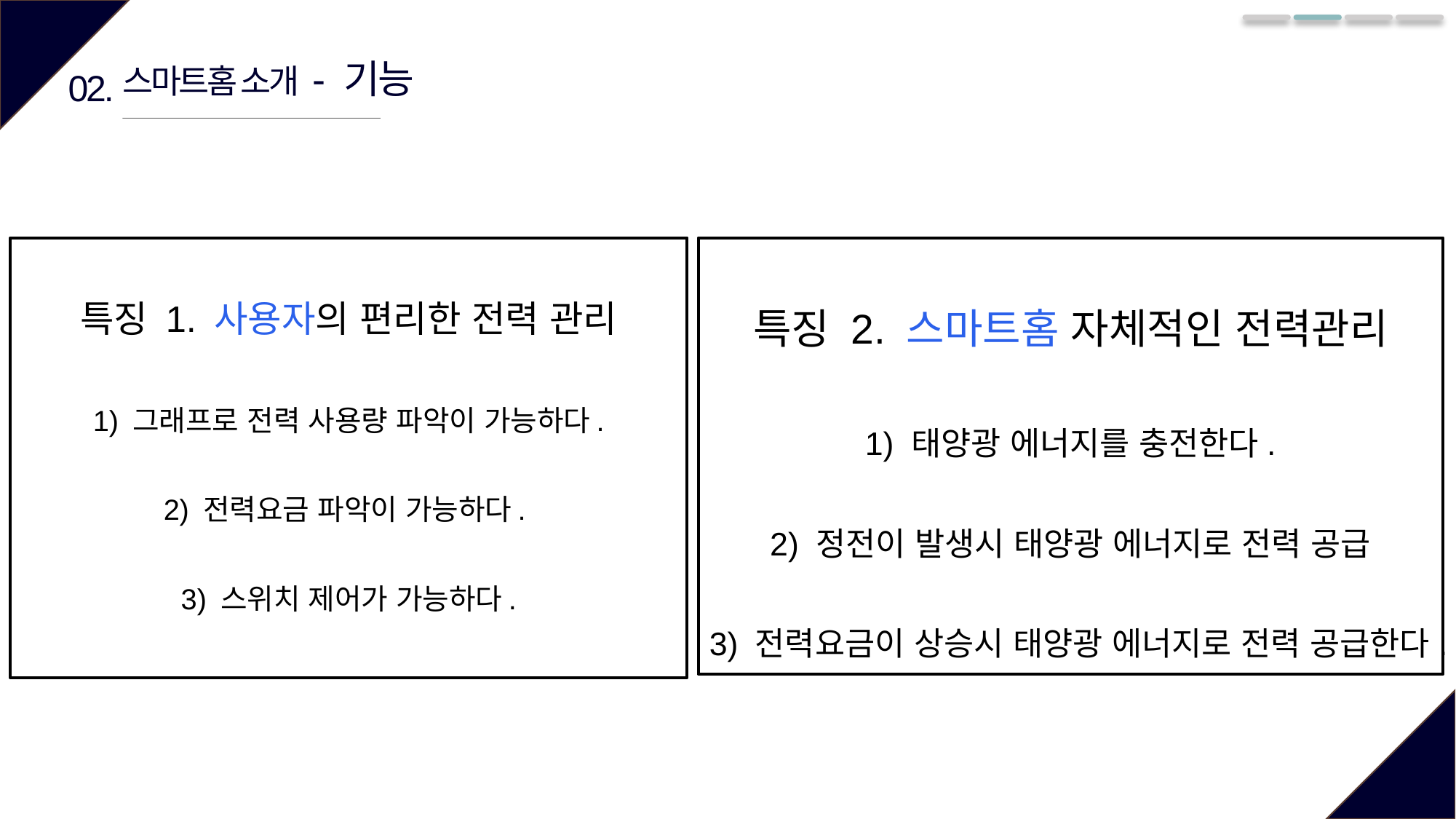

스마트홈 소개 - 기능
02.

특징 1. 사용자의 편리한 전력 관리

1) 그래프로 전력 사용량 파악이 가능하다.

2) 전력요금 파악이 가능하다.

3) 스위치 제어가 가능하다.

특징 2. 스마트홈 자체적인 전력관리

1) 태양광 에너지를 충전한다.

2) 정전이 발생시 태양광 에너지로 전력 공급

3) 전력요금이 상승시 태양광 에너지로 전력 공급한다.